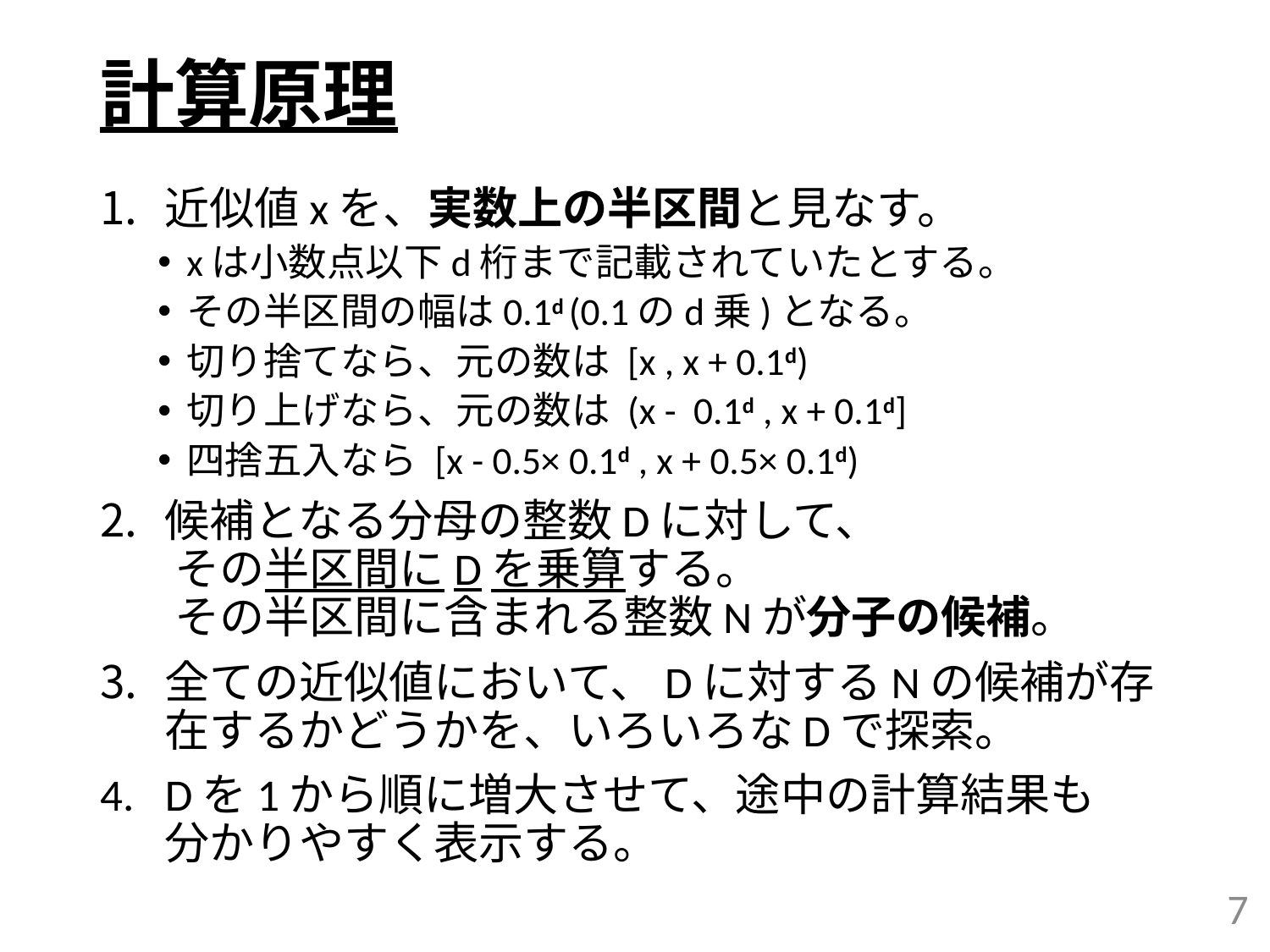

# 計算原理
近似値xを、実数上の半区間と見なす。
xは小数点以下d桁まで記載されていたとする。
その半区間の幅は0.1d (0.1のd乗)となる。
切り捨てなら、元の数は [x , x + 0.1d)
切り上げなら、元の数は (x -  0.1d , x + 0.1d]
四捨五入なら [x - 0.5× 0.1d , x + 0.5× 0.1d)
候補となる分母の整数Dに対して、
 その半区間にDを乗算する。
 その半区間に含まれる整数Nが分子の候補。
全ての近似値において、Dに対するNの候補が存在するかどうかを、いろいろなDで探索。
Dを1から順に増大させて、途中の計算結果も
分かりやすく表示する。

7